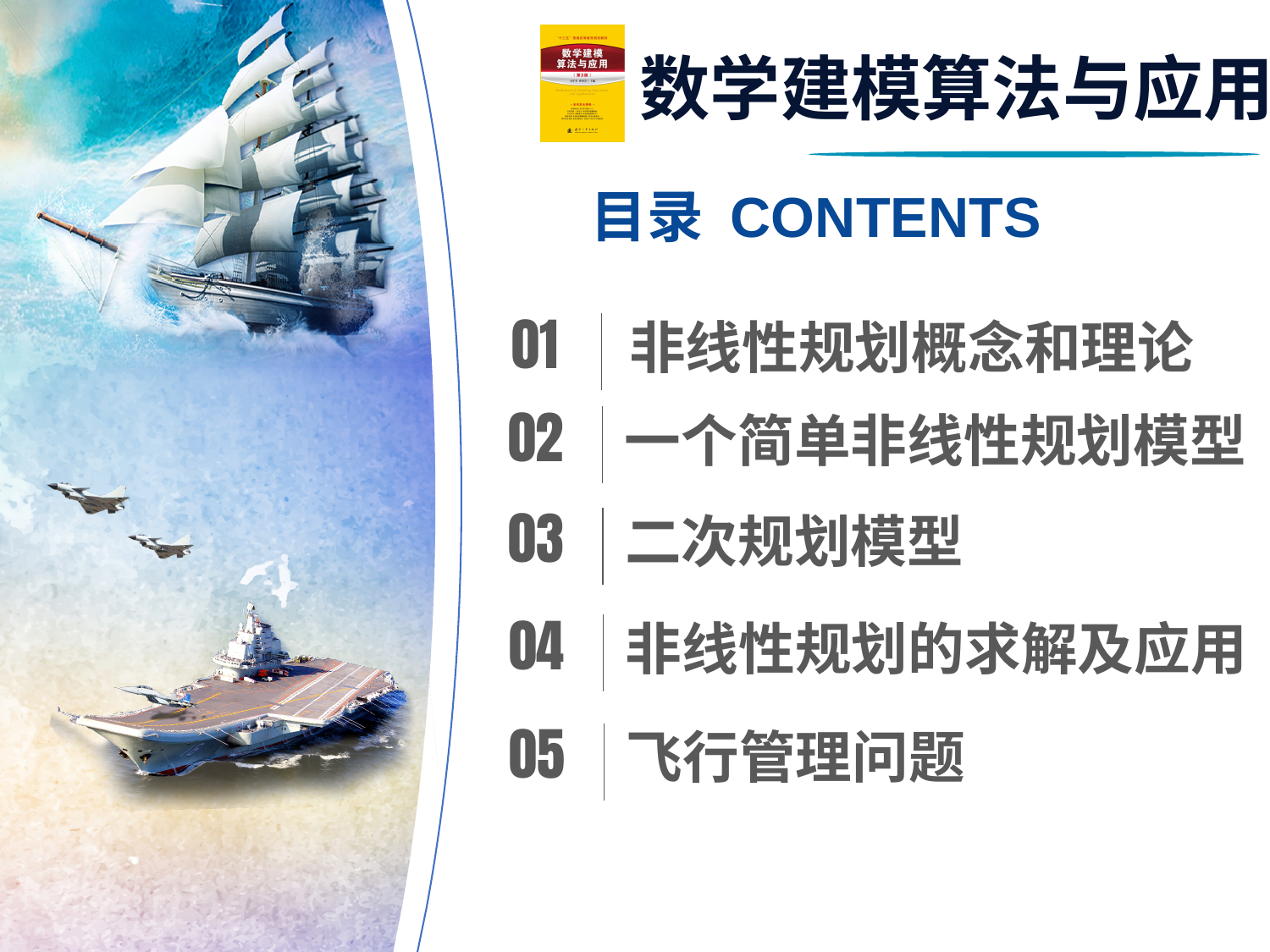

目录 CONTENTS
01
非线性规划概念和理论
02
一个简单非线性规划模型
03
二次规划模型
04
非线性规划的求解及应用
05
飞行管理问题